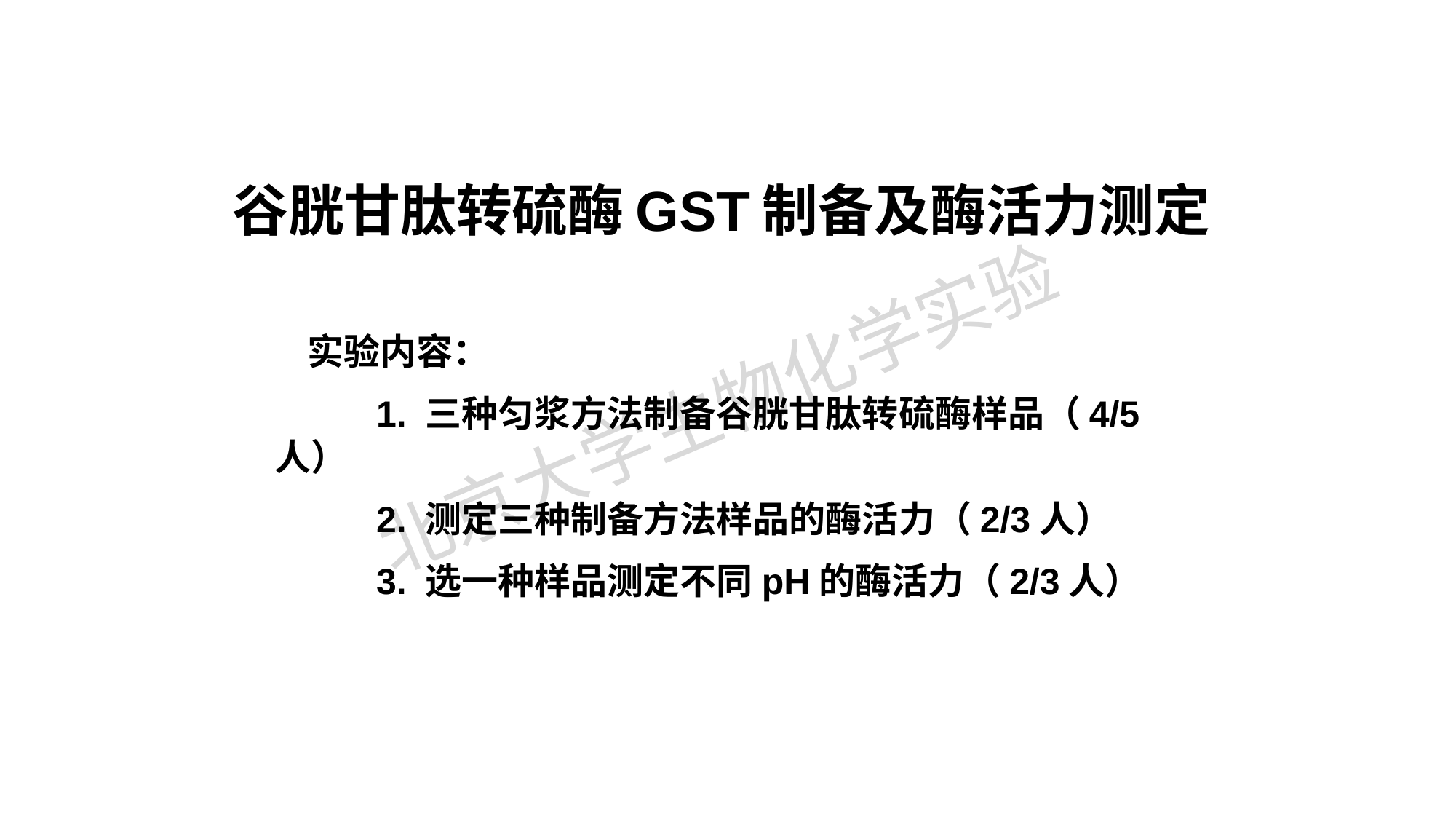

# 谷胱甘肽转硫酶GST制备及酶活力测定
   实验内容：
          1. 三种匀浆方法制备谷胱甘肽转硫酶样品（4/5人）
          2. 测定三种制备方法样品的酶活力（2/3人）
          3. 选一种样品测定不同pH的酶活力（2/3人）